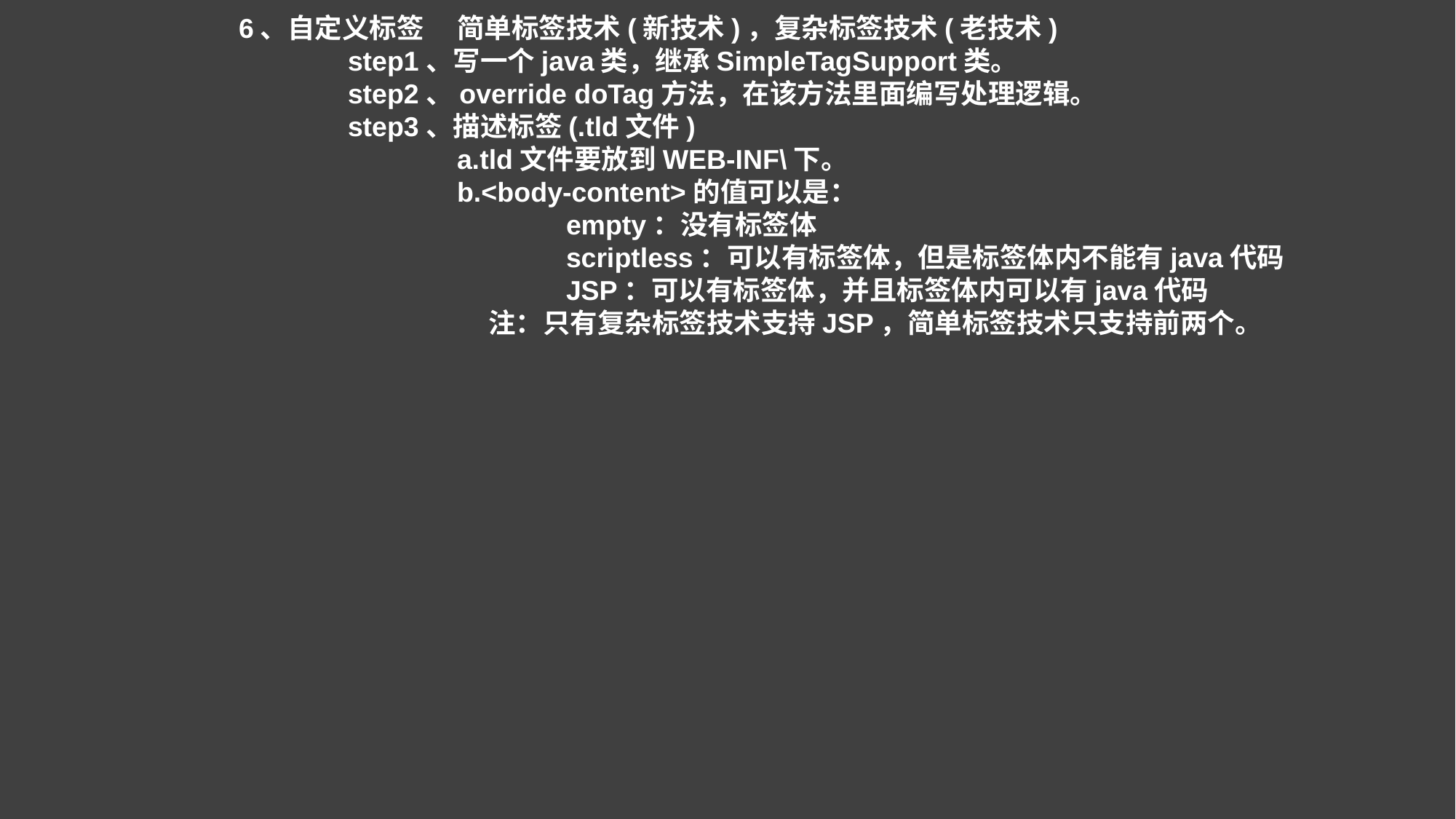

6、自定义标签	简单标签技术(新技术)，复杂标签技术(老技术)
			step1、写一个java类，继承SimpleTagSupport类。
			step2、override doTag方法，在该方法里面编写处理逻辑。
			step3、描述标签(.tld文件)
				a.tld文件要放到WEB-INF\下。
				b.<body-content>的值可以是：
					empty：没有标签体
					scriptless：可以有标签体，但是标签体内不能有java代码
					JSP：可以有标签体，并且标签体内可以有java代码
				    注：只有复杂标签技术支持JSP，简单标签技术只支持前两个。